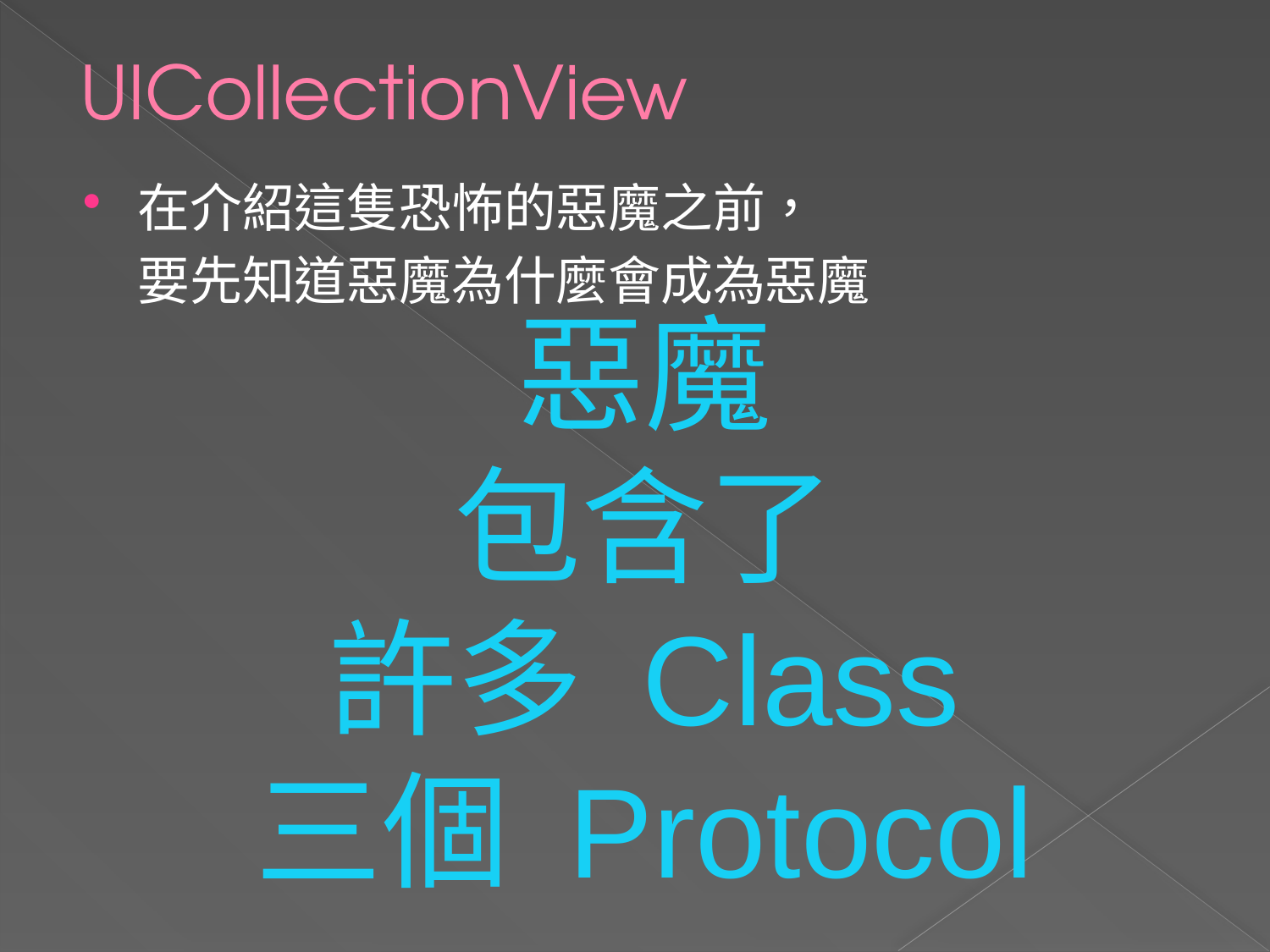

# UICollectionView
在介紹這隻恐怖的惡魔之前，
	要先知道惡魔為什麼會成為惡魔

惡魔
包含了
許多 Class
三個 Protocol